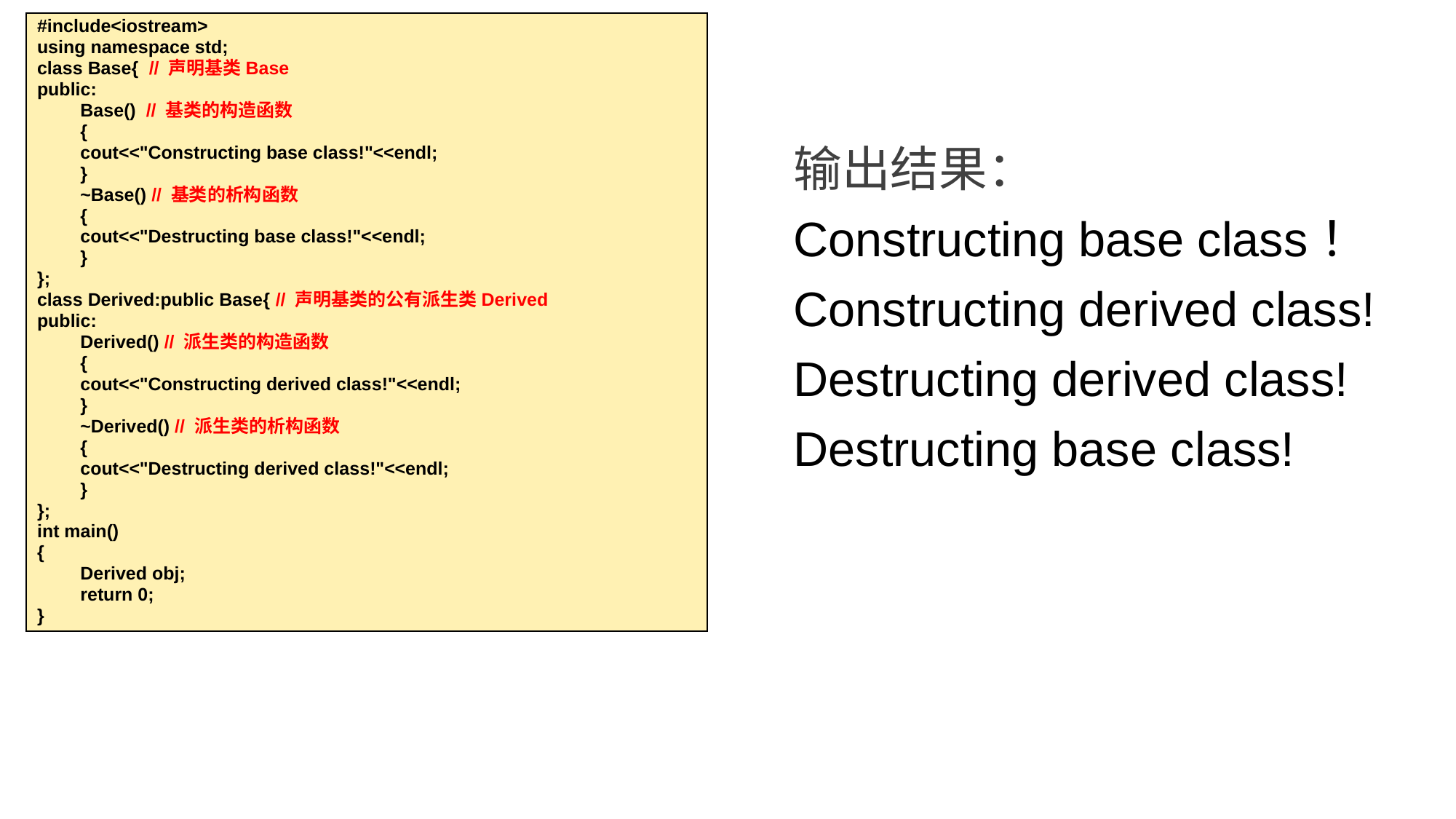

#include<iostream>
using namespace std;
class Base{  // 声明基类Base
public:
	Base()  // 基类的构造函数
	{
	cout<<"Constructing base class!"<<endl;
	}
	~Base() // 基类的析构函数
	{
	cout<<"Destructing base class!"<<endl;
	}
};
class Derived:public Base{ // 声明基类的公有派生类Derived
public:
	Derived() // 派生类的构造函数
	{
	cout<<"Constructing derived class!"<<endl;
	}
	~Derived() // 派生类的析构函数
	{
	cout<<"Destructing derived class!"<<endl;
	}
};
int main()
{
	Derived obj;
	return 0;
}
输出结果：
Constructing base class！
Constructing derived class!
Destructing derived class!
Destructing base class!